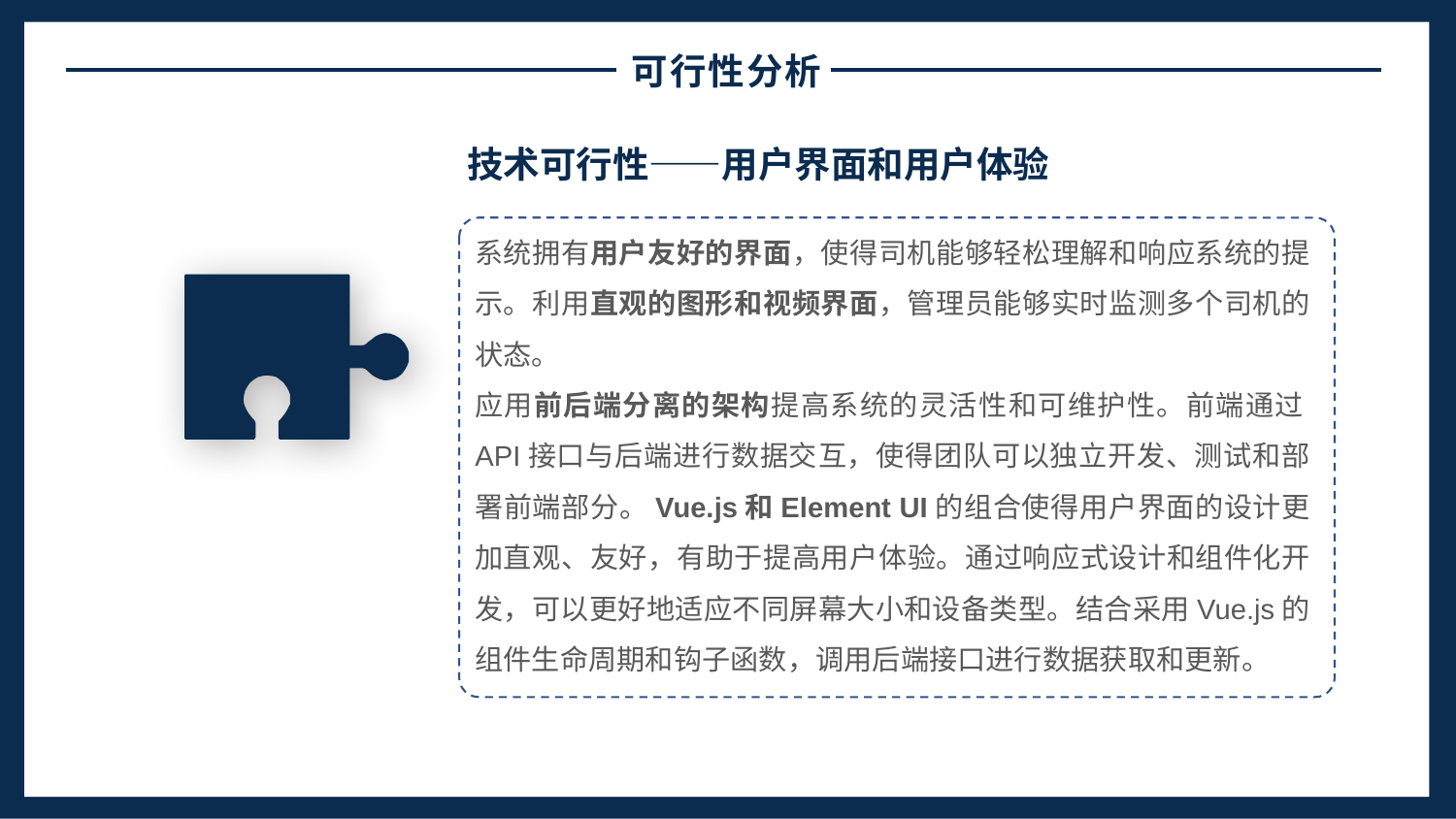

可行性分析
技术可行性——用户界面和用户体验

系统拥有用户友好的界面，使得司机能够轻松理解和响应系统的提示。利用直观的图形和视频界面，管理员能够实时监测多个司机的状态。
应用前后端分离的架构提高系统的灵活性和可维护性。前端通过API接口与后端进行数据交互，使得团队可以独立开发、测试和部署前端部分。Vue.js和Element UI的组合使得用户界面的设计更加直观、友好，有助于提高用户体验。通过响应式设计和组件化开发，可以更好地适应不同屏幕大小和设备类型。结合采用Vue.js的组件生命周期和钩子函数，调用后端接口进行数据获取和更新。